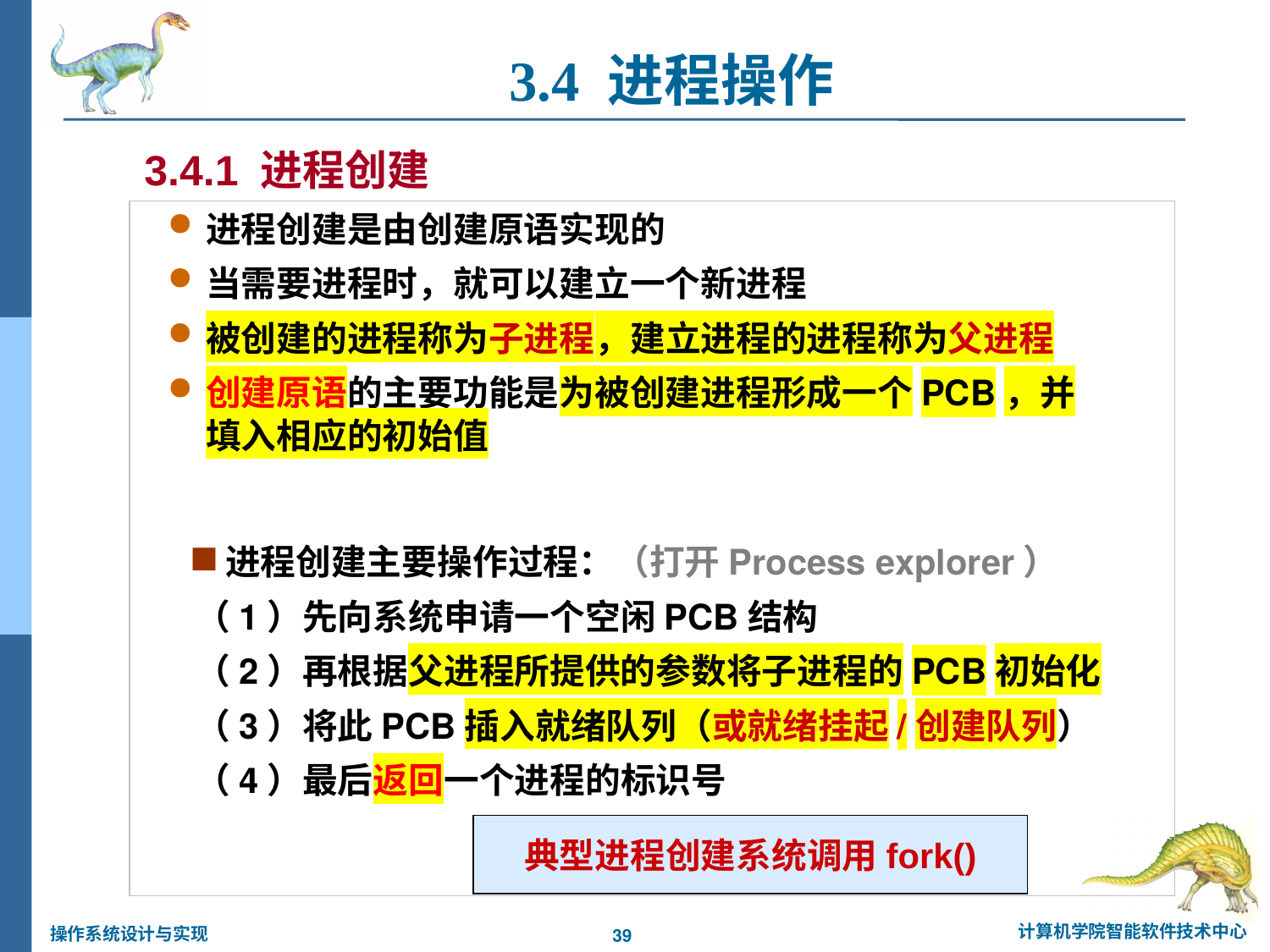

3.4 进程操作
3.4.1 进程创建
进程创建是由创建原语实现的
当需要进程时，就可以建立一个新进程
被创建的进程称为子进程，建立进程的进程称为父进程
创建原语的主要功能是为被创建进程形成一个PCB，并
填入相应的初始值

进程创建主要操作过程：（打开Process explorer）
（1）先向系统申请一个空闲PCB结构
（2）再根据父进程所提供的参数将子进程的PCB初始化
（3）将此PCB插入就绪队列（或就绪挂起/创建队列）
（4）最后返回一个进程的标识号
典型进程创建系统调用fork()